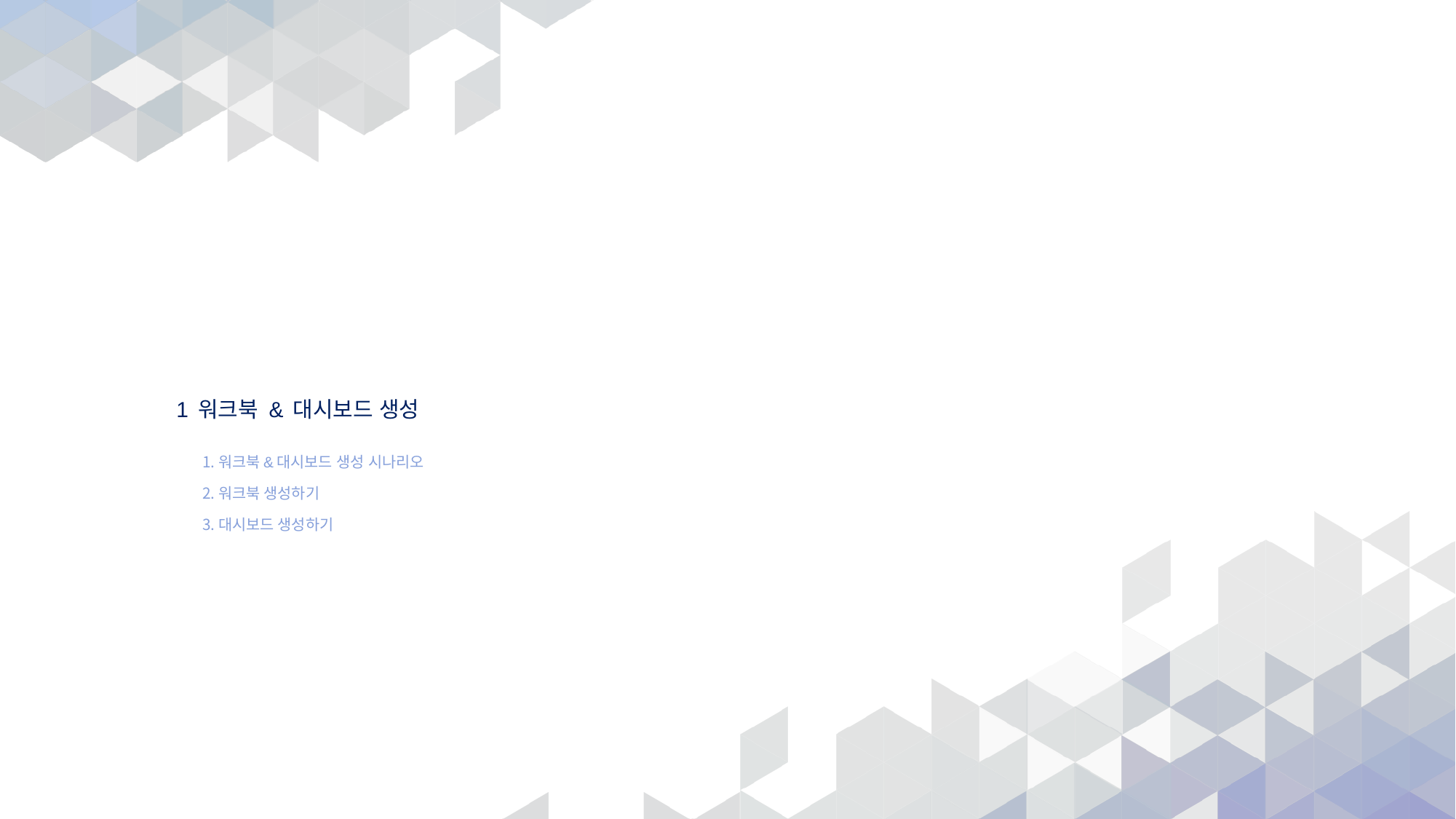

# 1 워크북 & 대시보드 생성
워크북&대시보드 생성 시나리오
워크북 생성하기
대시보드 생성하기